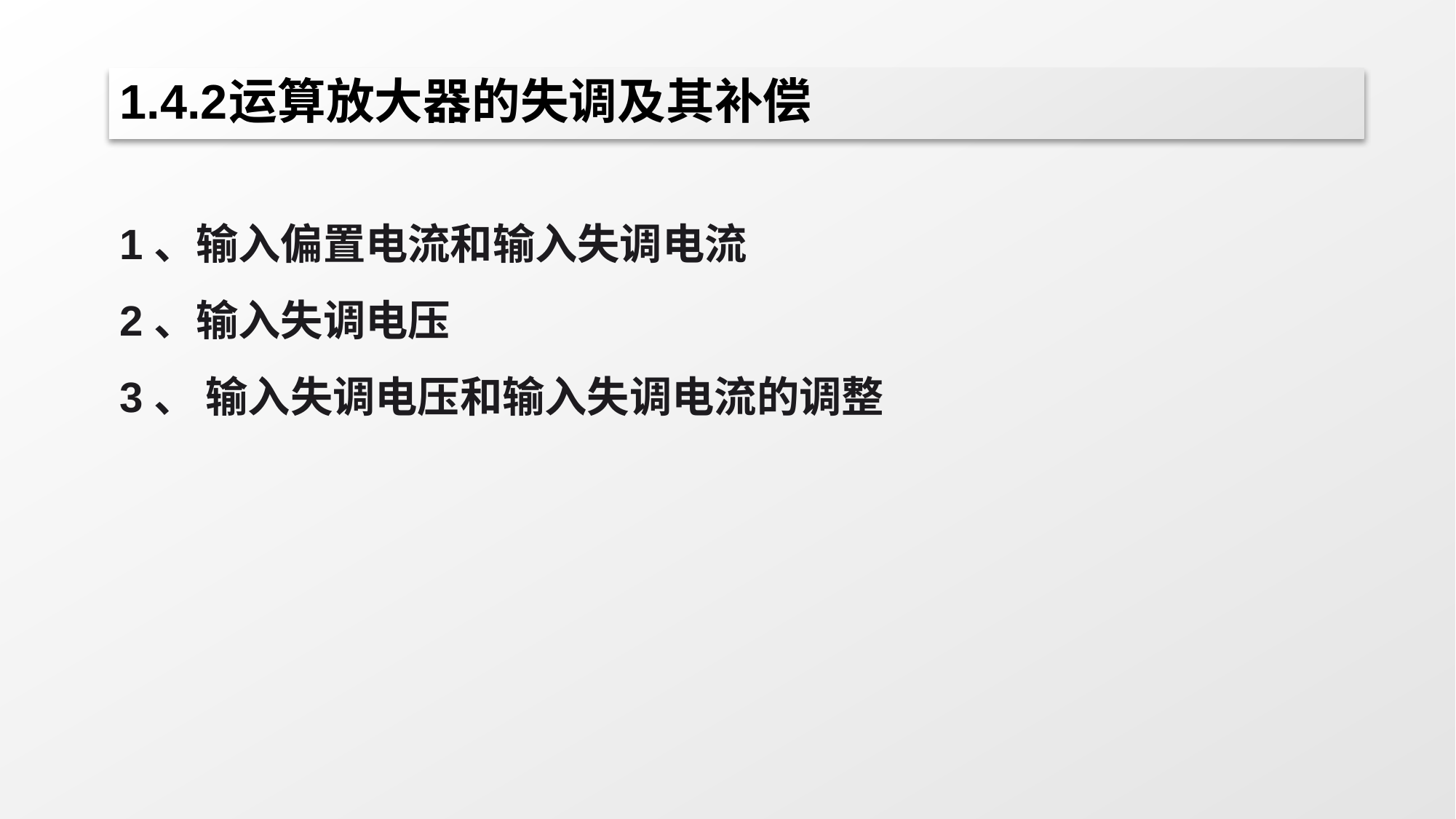

# 1.4.2	运算放大器的失调及其补偿
1、输入偏置电流和输入失调电流
2、输入失调电压
3、 输入失调电压和输入失调电流的调整